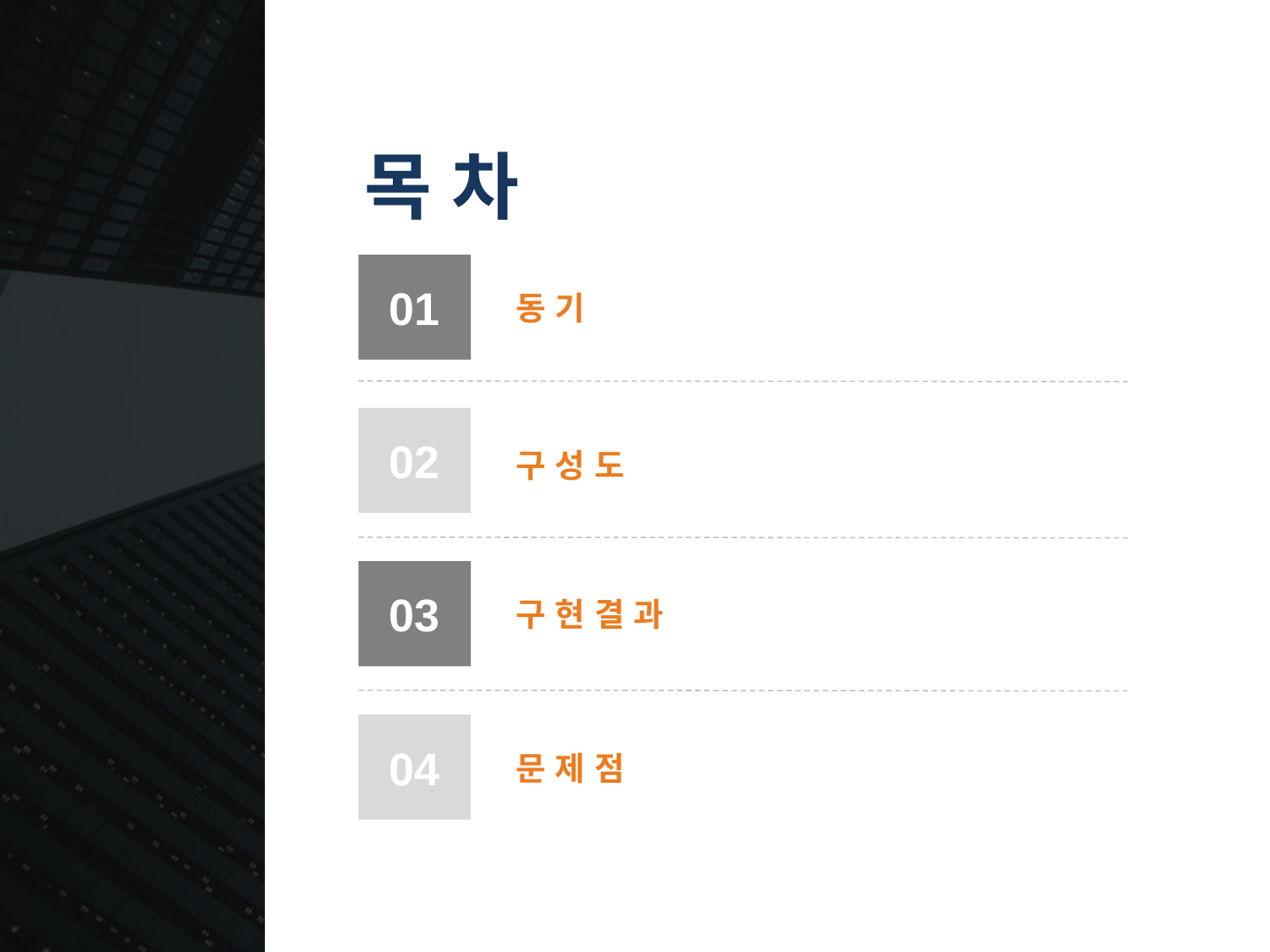

목 차
01
동 기
02
구 성 도
03
구 현 결 과
04
문 제 점